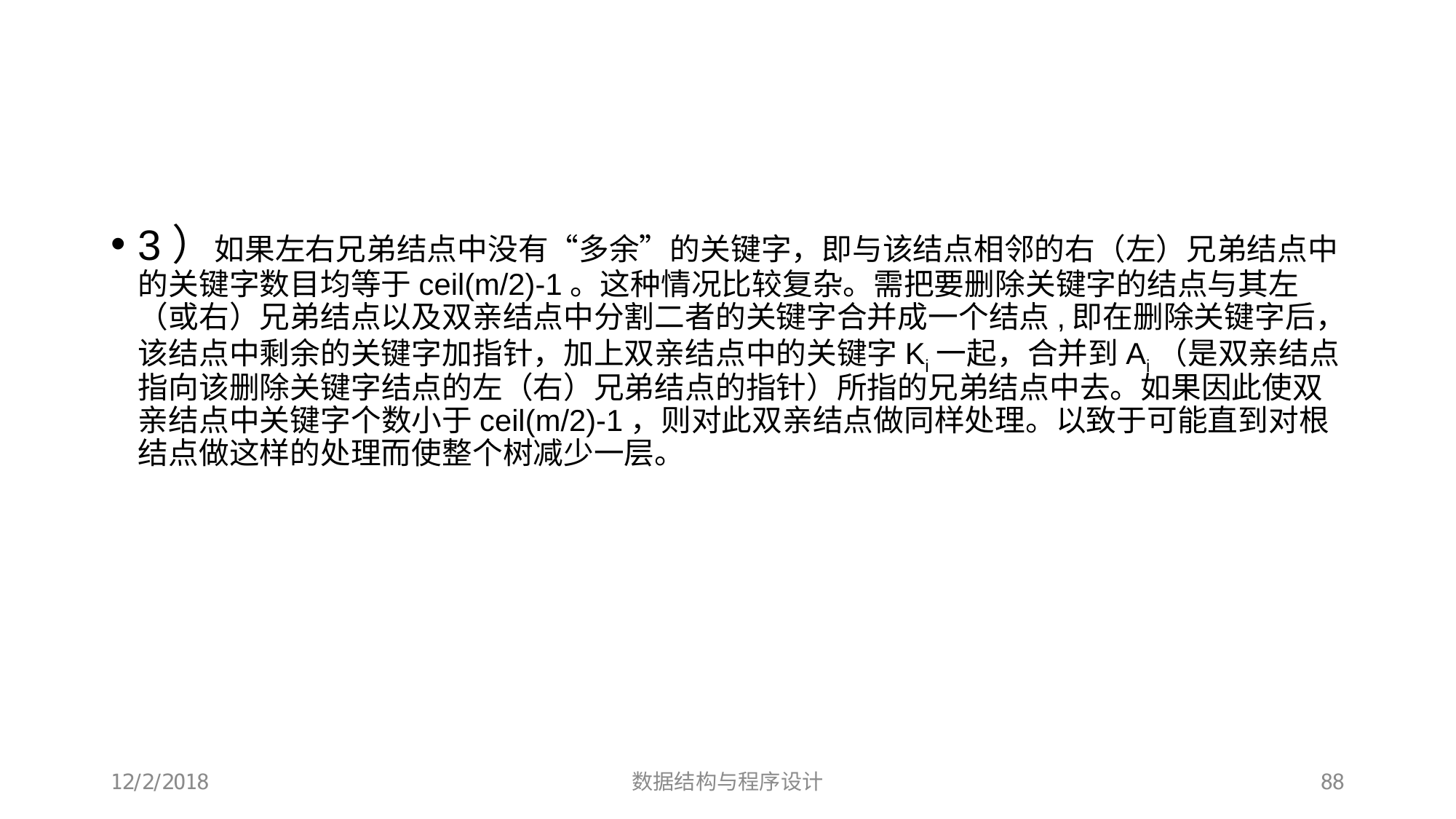

#
3）如果左右兄弟结点中没有“多余”的关键字，即与该结点相邻的右（左）兄弟结点中的关键字数目均等于ceil(m/2)-1。这种情况比较复杂。需把要删除关键字的结点与其左（或右）兄弟结点以及双亲结点中分割二者的关键字合并成一个结点,即在删除关键字后，该结点中剩余的关键字加指针，加上双亲结点中的关键字Ki一起，合并到Ai（是双亲结点指向该删除关键字结点的左（右）兄弟结点的指针）所指的兄弟结点中去。如果因此使双亲结点中关键字个数小于ceil(m/2)-1，则对此双亲结点做同样处理。以致于可能直到对根结点做这样的处理而使整个树减少一层。
12/2/2018
数据结构与程序设计
88